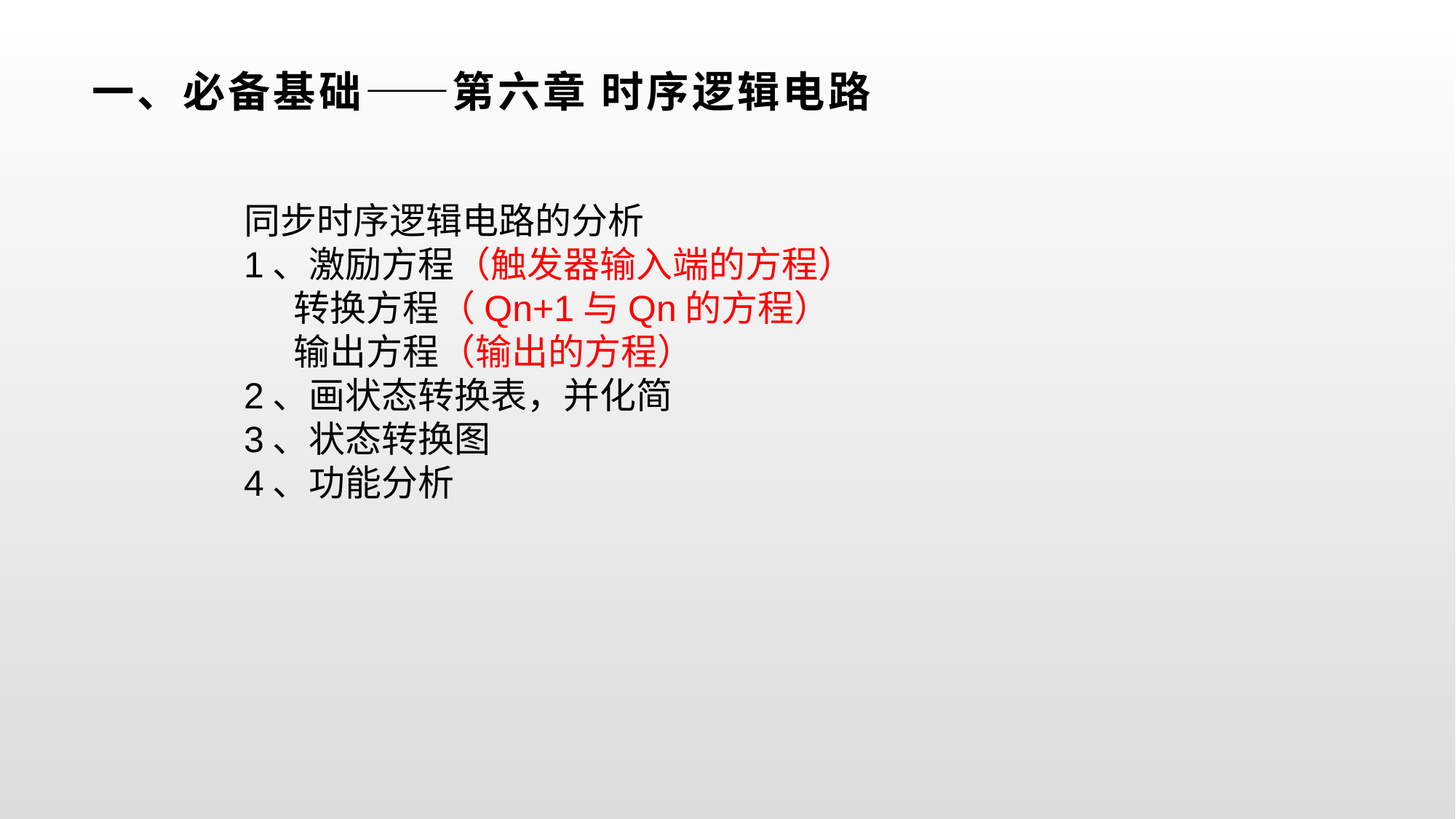

# 一、必备基础——第六章 时序逻辑电路

同步时序逻辑电路的分析
1、激励方程（触发器输入端的方程）
     转换方程（Qn+1与Qn的方程）
     输出方程（输出的方程）
2、画状态转换表，并化简
3、状态转换图
4、功能分析